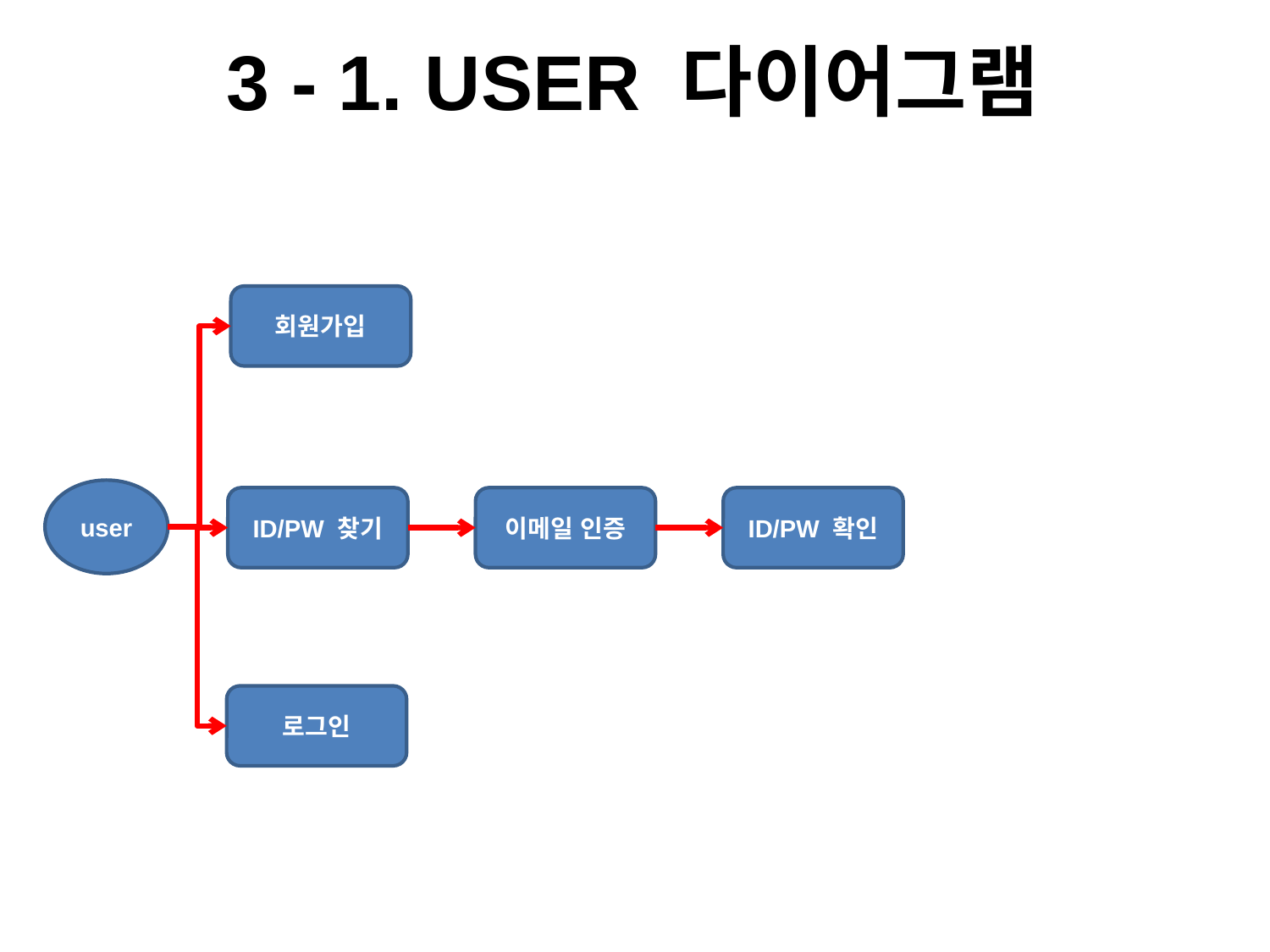

# 3 - 1. USER 다이어그램

회원가입
user
ID/PW 찾기
이메일 인증
ID/PW 확인
로그인